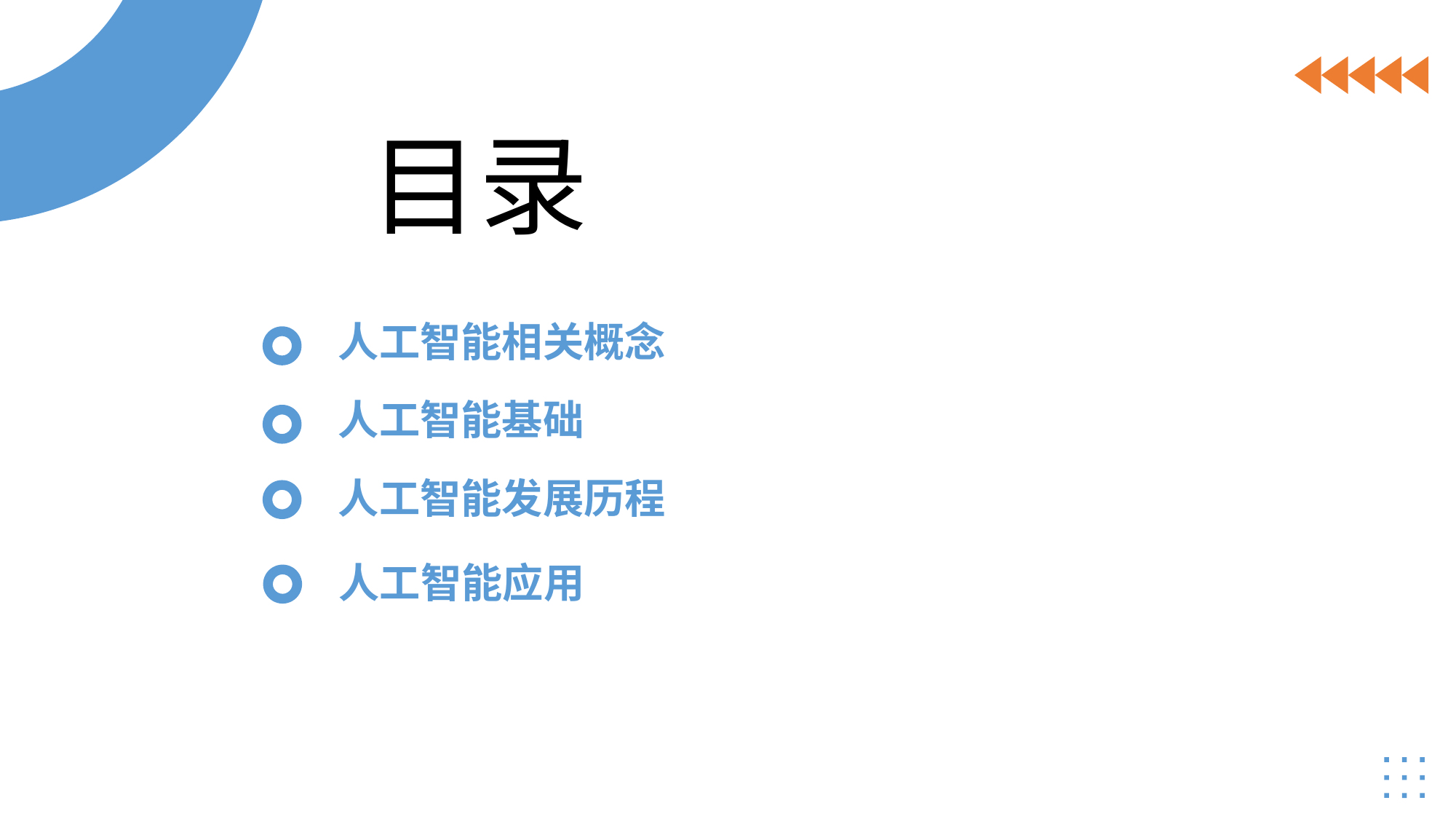

目录
人工智能相关概念

人工智能基础

人工智能发展历程

人工智能应用

人工智能相关概念